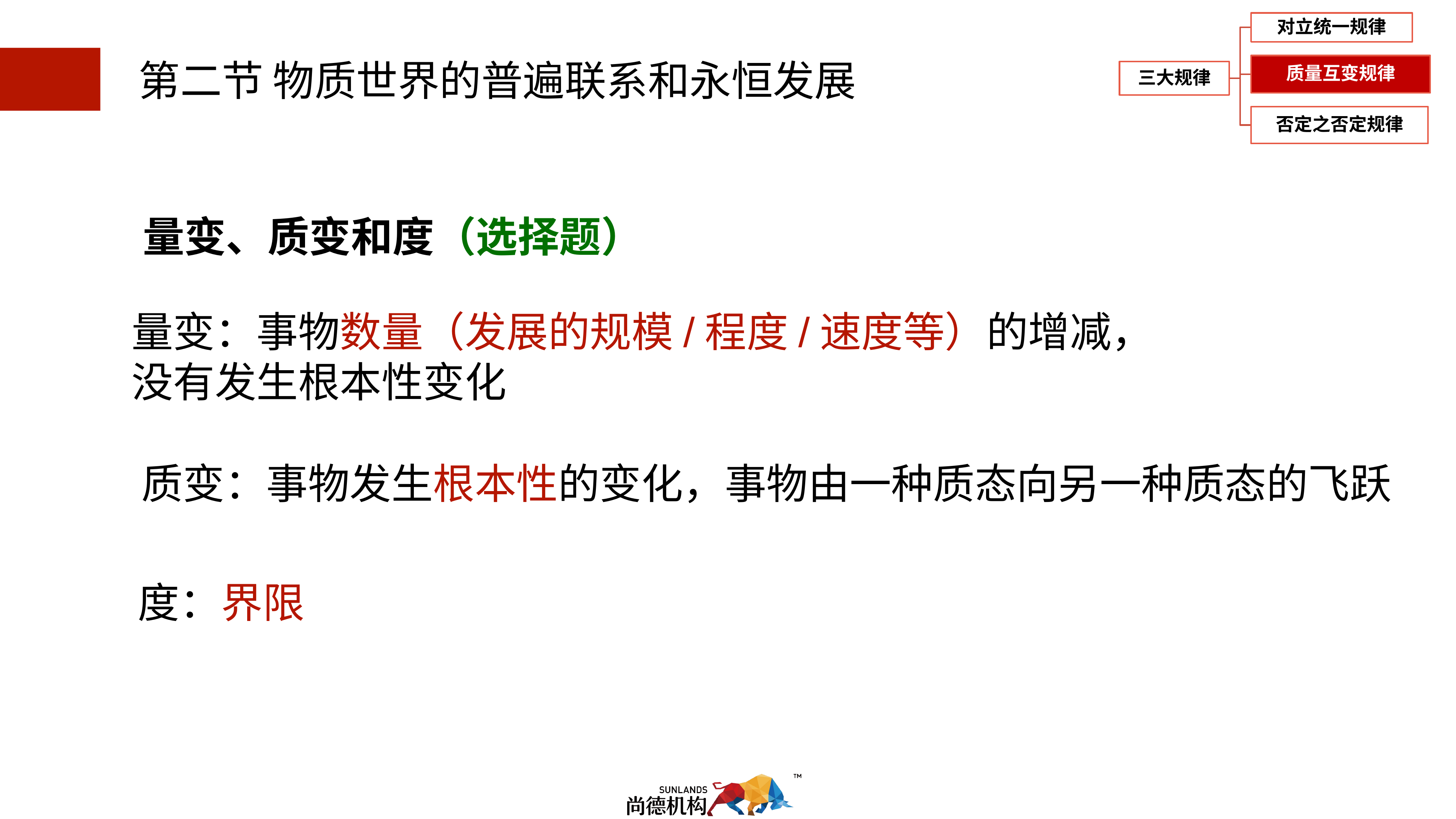

1.2.2.2质量互变规律
三大规律
对立统一规律
质量互变规律
否定之否定规律
第二节 物质世界的普遍联系和永恒发展
量变、质变和度（选择题）
量变：事物数量（发展的规模/程度/速度等）的增减，
没有发生根本性变化
质变：事物发生根本性的变化，事物由一种质态向另一种质态的飞跃
度：界限